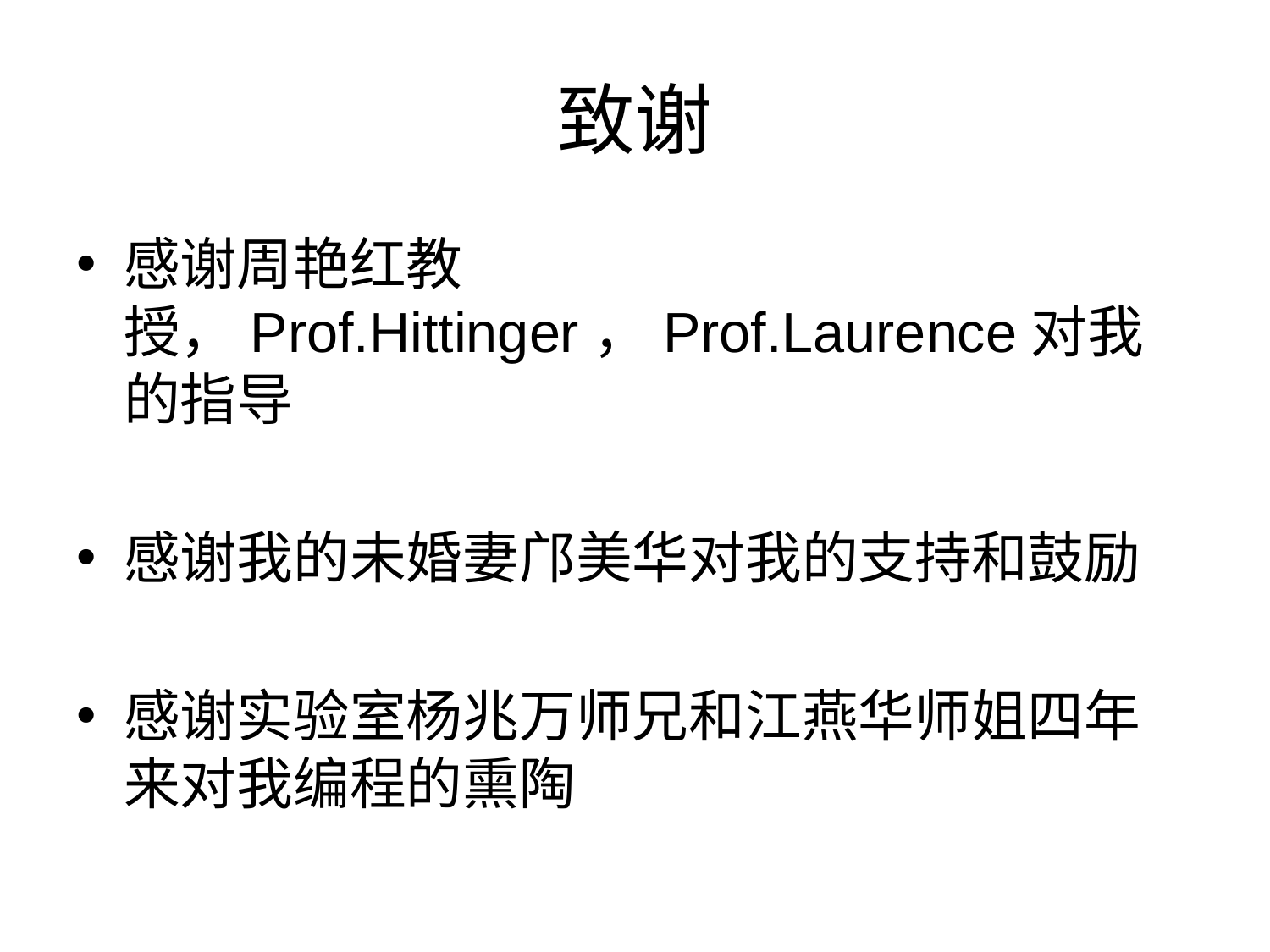

# 致谢
感谢周艳红教授，Prof.Hittinger，Prof.Laurence对我的指导

感谢我的未婚妻邝美华对我的支持和鼓励

感谢实验室杨兆万师兄和江燕华师姐四年来对我编程的熏陶